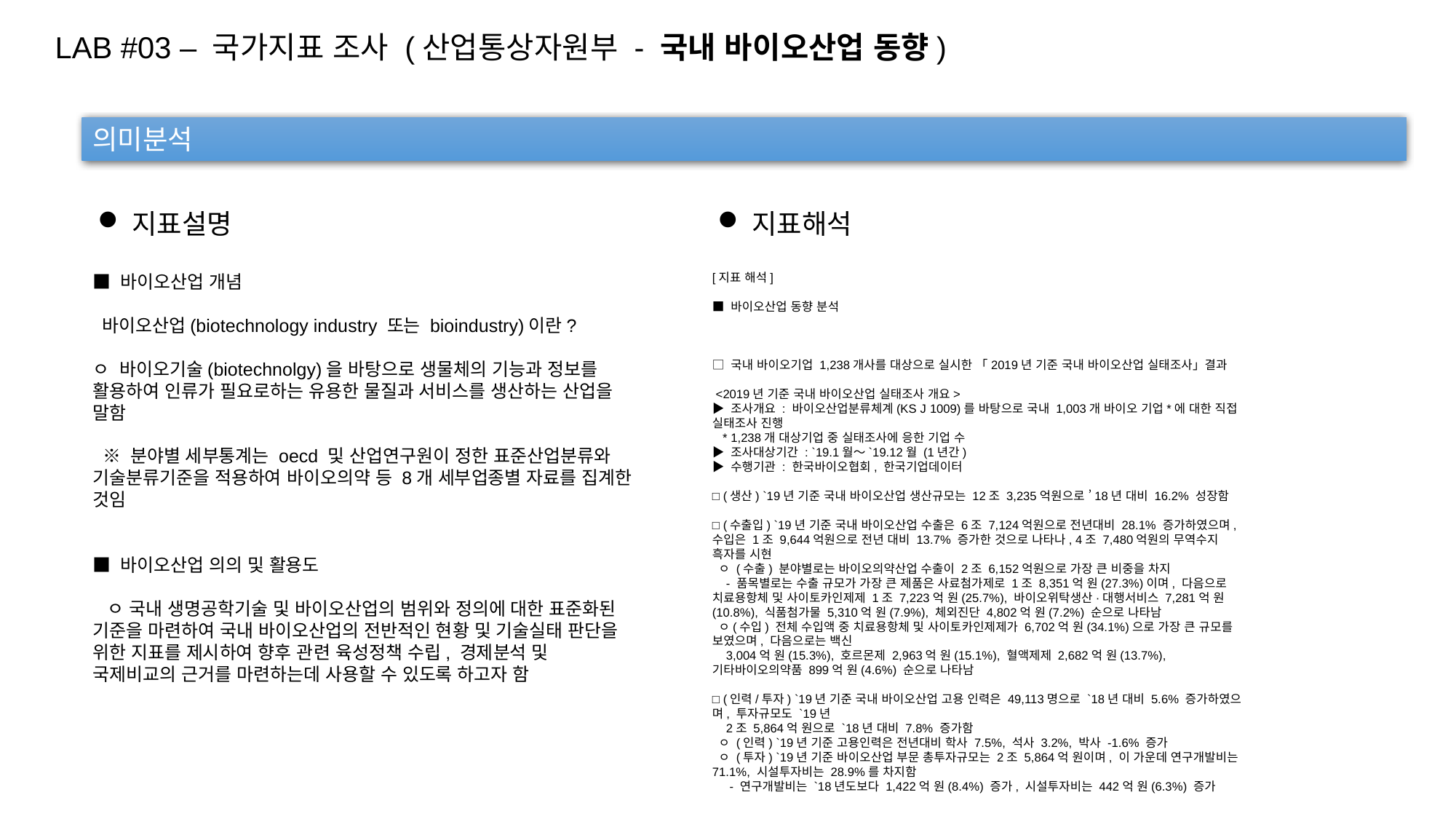

LAB #03 – 국가지표 조사 (산업통상자원부 - 국내 바이오산업 동향)
의미분석
지표설명
지표해석
■ 바이오산업 개념

 바이오산업(biotechnology industry 또는 bioindustry)이란?

ㅇ  바이오기술(biotechnolgy)을 바탕으로 생물체의 기능과 정보를 활용하여 인류가 필요로하는 유용한 물질과 서비스를 생산하는 산업을 말함

  ※ 분야별 세부통계는 oecd 및 산업연구원이 정한 표준산업분류와 기술분류기준을 적용하여 바이오의약 등 8개 세부업종별 자료를 집계한 것임

■ 바이오산업 의의 및 활용도

  ㅇ 국내 생명공학기술 및 바이오산업의 범위와 정의에 대한 표준화된 기준을 마련하여 국내 바이오산업의 전반적인 현황 및 기술실태 판단을 위한 지표를 제시하여 향후 관련 육성정책 수립, 경제분석 및 국제비교의 근거를 마련하는데 사용할 수 있도록 하고자 함
[지표 해석]

■ 바이오산업 동향 분석

□ 국내 바이오기업 1,238개사를 대상으로 실시한 「2019년 기준 국내 바이오산업 실태조사」결과

 <2019년 기준 국내 바이오산업 실태조사 개요>
▶ 조사개요 : 바이오산업분류체계(KS J 1009)를 바탕으로 국내 1,003개 바이오 기업*에 대한 직접 실태조사 진행
   * 1,238개 대상기업 중 실태조사에 응한 기업 수
▶ 조사대상기간 : `19.1월～`19.12월 (1년간)
▶ 수행기관 : 한국바이오협회, 한국기업데이터

□ (생산) `19년 기준 국내 바이오산업 생산규모는 12조 3,235억원으로 ’18년 대비 16.2% 성장함

□ (수출입) `19년 기준 국내 바이오산업 수출은 6조 7,124억원으로 전년대비 28.1% 증가하였으며, 수입은 1조 9,644억원으로 전년 대비 13.7% 증가한 것으로 나타나, 4조 7,480억원의 무역수지 흑자를 시현
 ㅇ (수출) 분야별로는 바이오의약산업 수출이 2조 6,152억원으로 가장 큰 비중을 차지
    - 품목별로는 수출 규모가 가장 큰 제품은 사료첨가제로 1조 8,351억 원(27.3%)이며, 다음으로 치료용항체 및 사이토카인제제 1조 7,223억 원(25.7%), 바이오위탁생산·대행서비스 7,281억 원(10.8%), 식품첨가물 5,310억 원(7.9%), 체외진단 4,802억 원(7.2%) 순으로 나타남
 ㅇ(수입) 전체 수입액 중 치료용항체 및 사이토카인제제가 6,702억 원(34.1%)으로 가장 큰 규모를 보였으며, 다음으로는 백신
    3,004억 원(15.3%), 호르몬제 2,963억 원(15.1%), 혈액제제 2,682억 원(13.7%), 기타바이오의약품 899억 원(4.6%) 순으로 나타남

□ (인력/투자) `19년 기준 국내 바이오산업 고용 인력은 49,113명으로 `18년 대비 5.6% 증가하였으며, 투자규모도 `19년
    2조 5,864억 원으로 `18년 대비 7.8% 증가함
 ㅇ (인력) `19년 기준 고용인력은 전년대비 학사 7.5%, 석사 3.2%, 박사 -1.6% 증가
 ㅇ (투자) `19년 기준 바이오산업 부문 총투자규모는 2조 5,864억 원이며, 이 가운데 연구개발비는 71.1%, 시설투자비는 28.9%를 차지함
     - 연구개발비는 `18년도보다 1,422억 원(8.4%) 증가, 시설투자비는 442억 원(6.3%) 증가